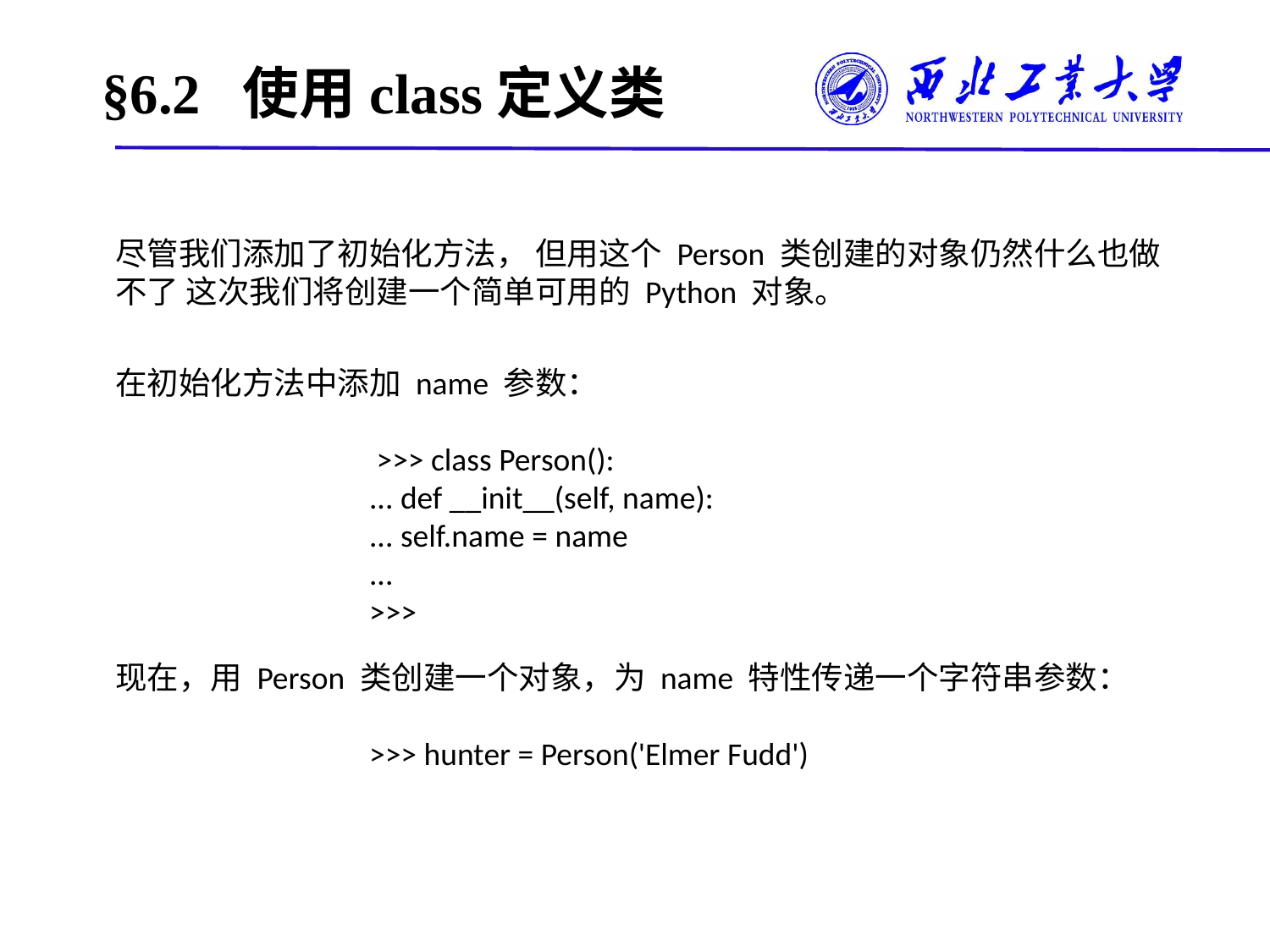

# §6.2  使用class定义类

尽管我们添加了初始化方法， 但用这个 Person 类创建的对象仍然什么也做不了 这次我们将创建一个简单可用的 Python 对象。
在初始化方法中添加 name 参数：

                           	 >>> class Person():
		... def __init__(self, name):
		... self.name = name
		...
		>>>
现在，用 Person 类创建一个对象，为 name 特性传递一个字符串参数：

		>>> hunter = Person('Elmer Fudd')